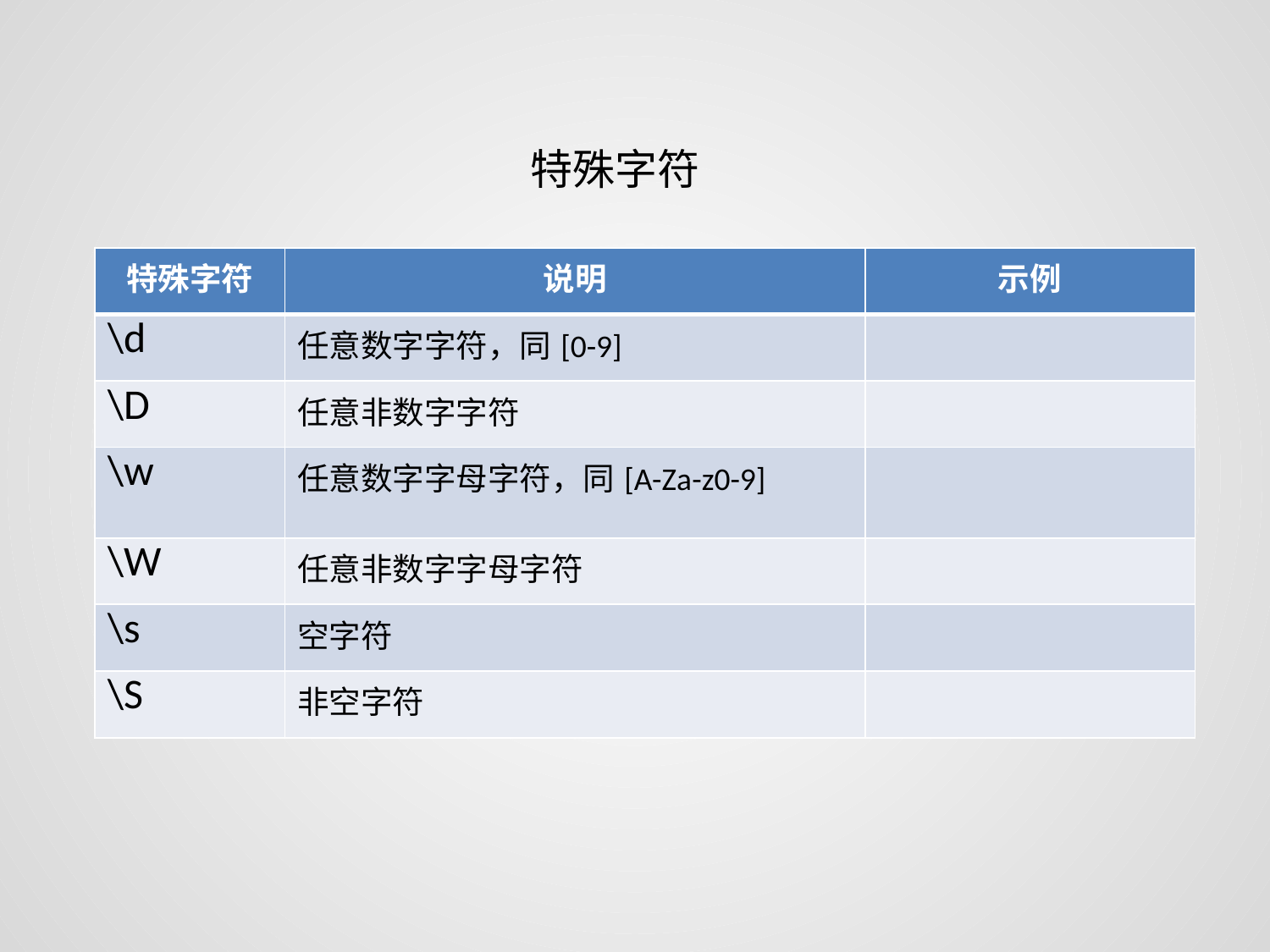

特殊字符
| 特殊字符 | 说明 | 示例 |
| --- | --- | --- |
| \d | 任意数字字符，同[0-9] |  |
| \D | 任意非数字字符 |  |
| \w | 任意数字字母字符，同[A-Za-z0-9] |  |
| \W | 任意非数字字母字符 |  |
| \s | 空字符 |  |
| \S | 非空字符 |  |